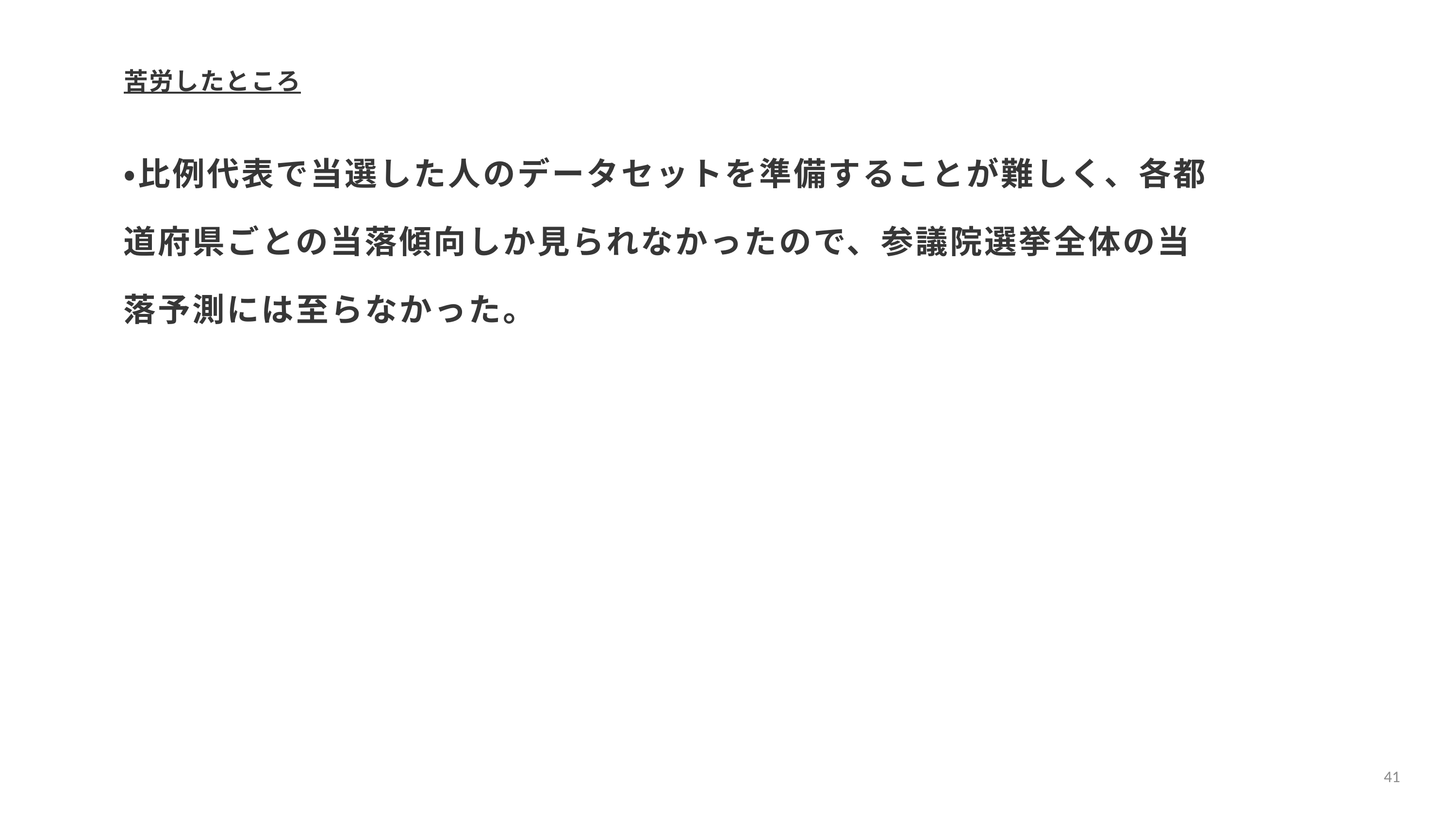

苦労したところ
・比例代表で当選した人のデータセットを準備することが難しく、各都道府県ごとの当落傾向しか見られなかったので、参議院選挙全体の当落予測には至らなかった。
41